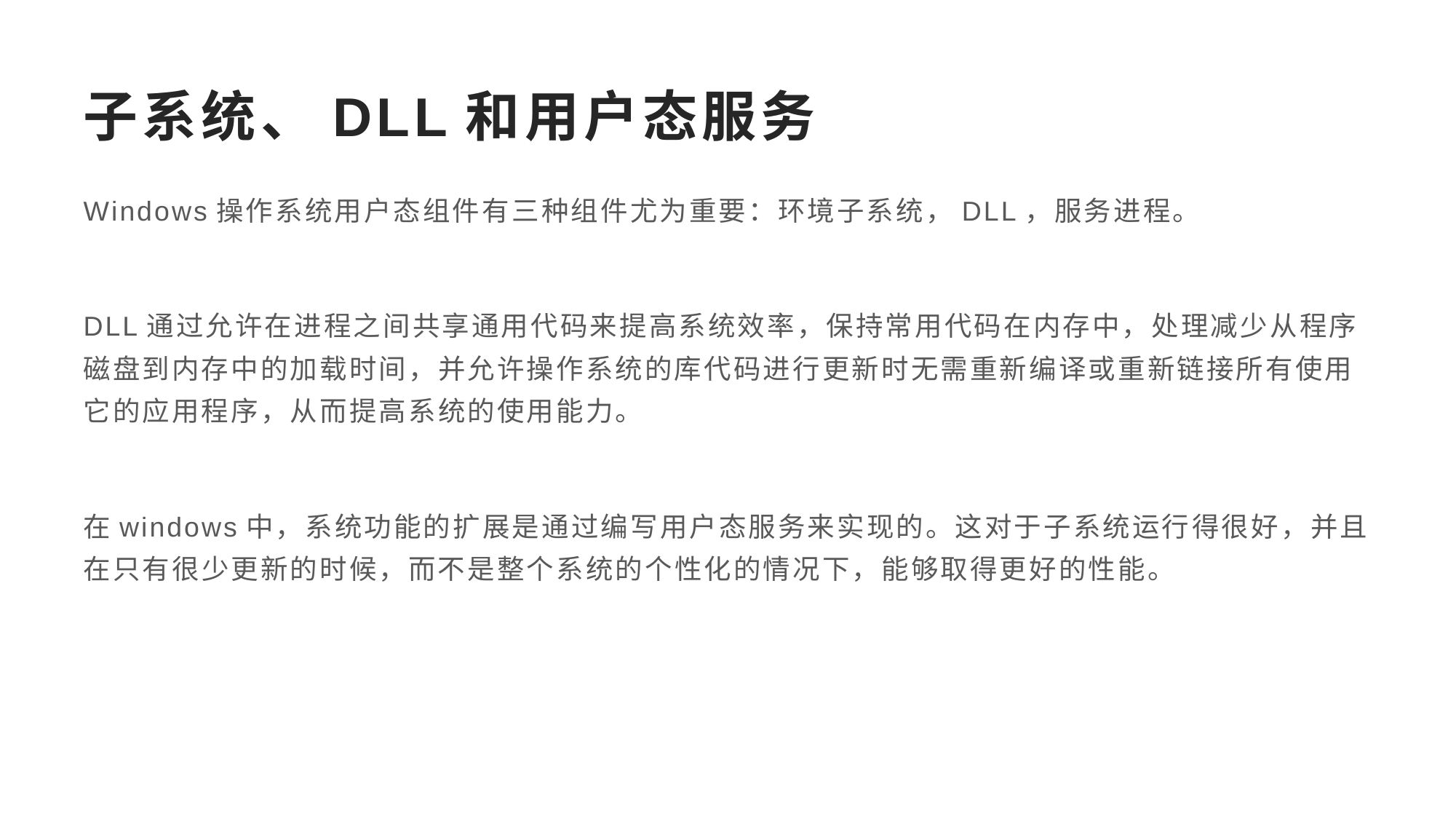

# 子系统、DLL和用户态服务
Windows操作系统用户态组件有三种组件尤为重要：环境子系统，DLL，服务进程。

DLL通过允许在进程之间共享通用代码来提高系统效率，保持常用代码在内存中，处理减少从程序磁盘到内存中的加载时间，并允许操作系统的库代码进行更新时无需重新编译或重新链接所有使用它的应用程序，从而提高系统的使用能力。

在windows中，系统功能的扩展是通过编写用户态服务来实现的。这对于子系统运行得很好，并且在只有很少更新的时候，而不是整个系统的个性化的情况下，能够取得更好的性能。